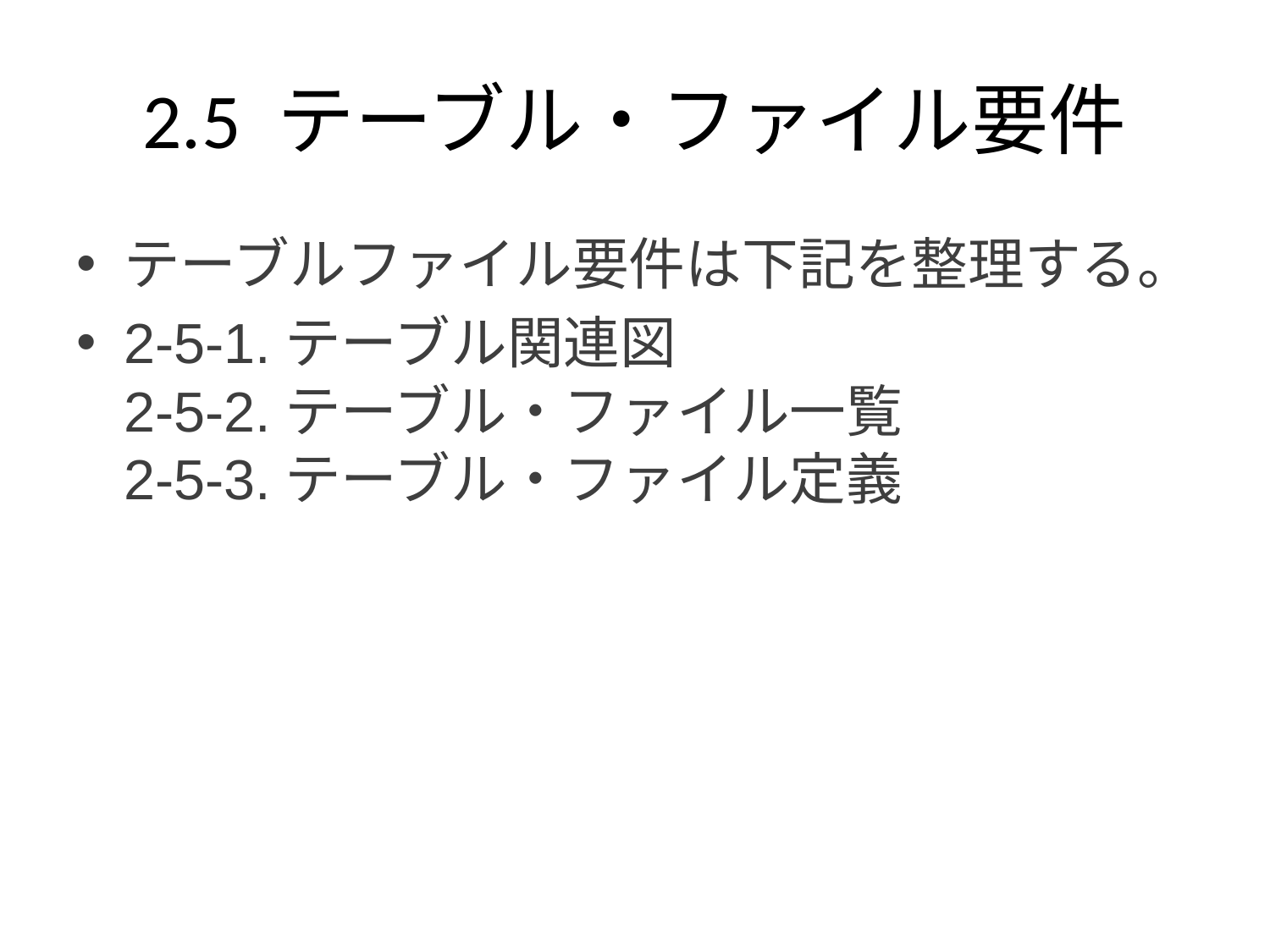

# 2.5 テーブル・ファイル要件
テーブルファイル要件は下記を整理する。
2-5-1.テーブル関連図
2-5-2.テーブル・ファイル一覧
2-5-3.テーブル・ファイル定義